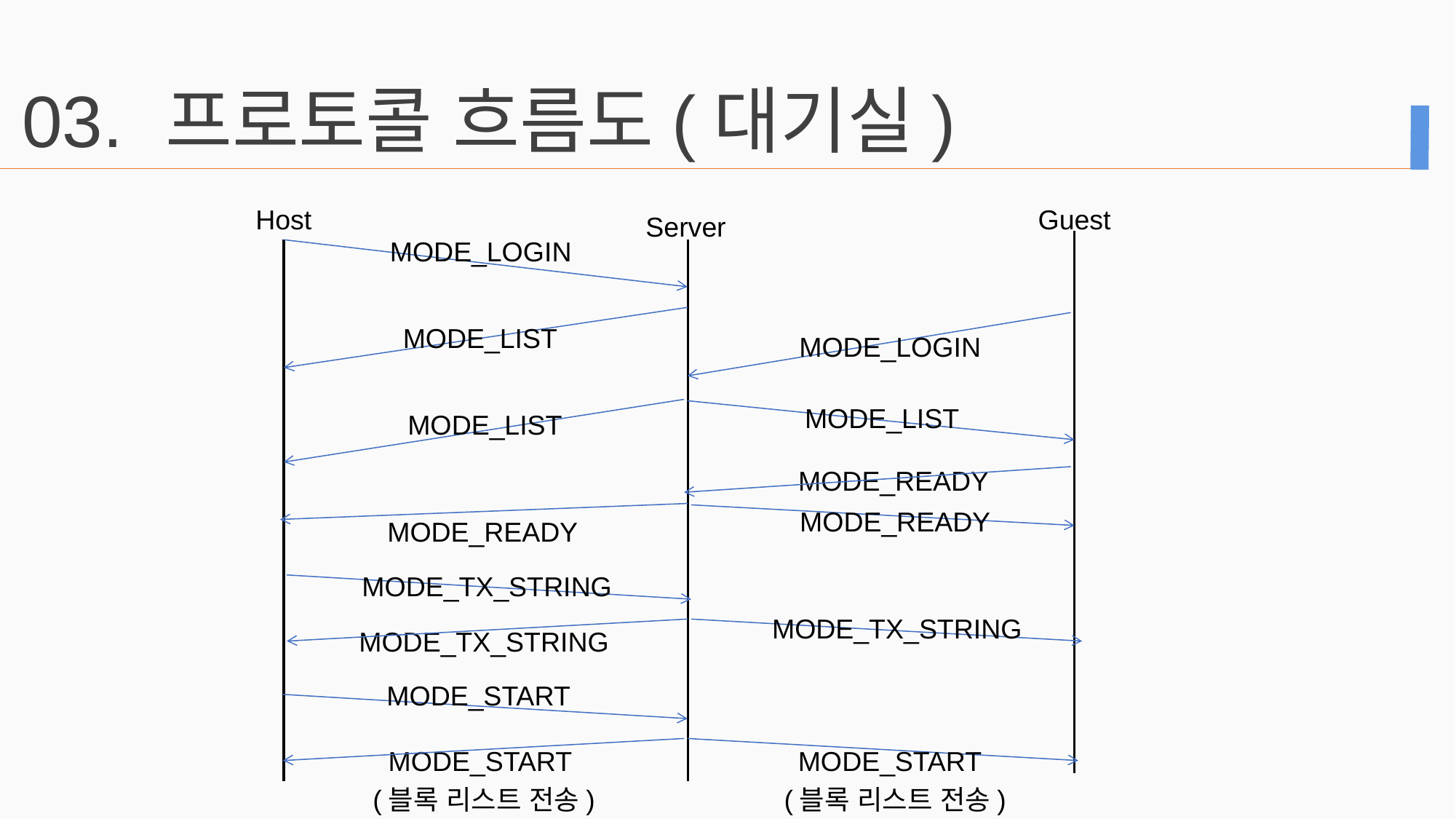

03.
프로토콜 흐름도(대기실)
Host
Guest
Server
MODE_LOGIN
MODE_LIST
MODE_LOGIN
MODE_LIST
MODE_LIST
MODE_READY
MODE_READY
MODE_READY
MODE_TX_STRING
MODE_TX_STRING
MODE_TX_STRING
MODE_START
MODE_START
MODE_START
(블록 리스트 전송)
(블록 리스트 전송)